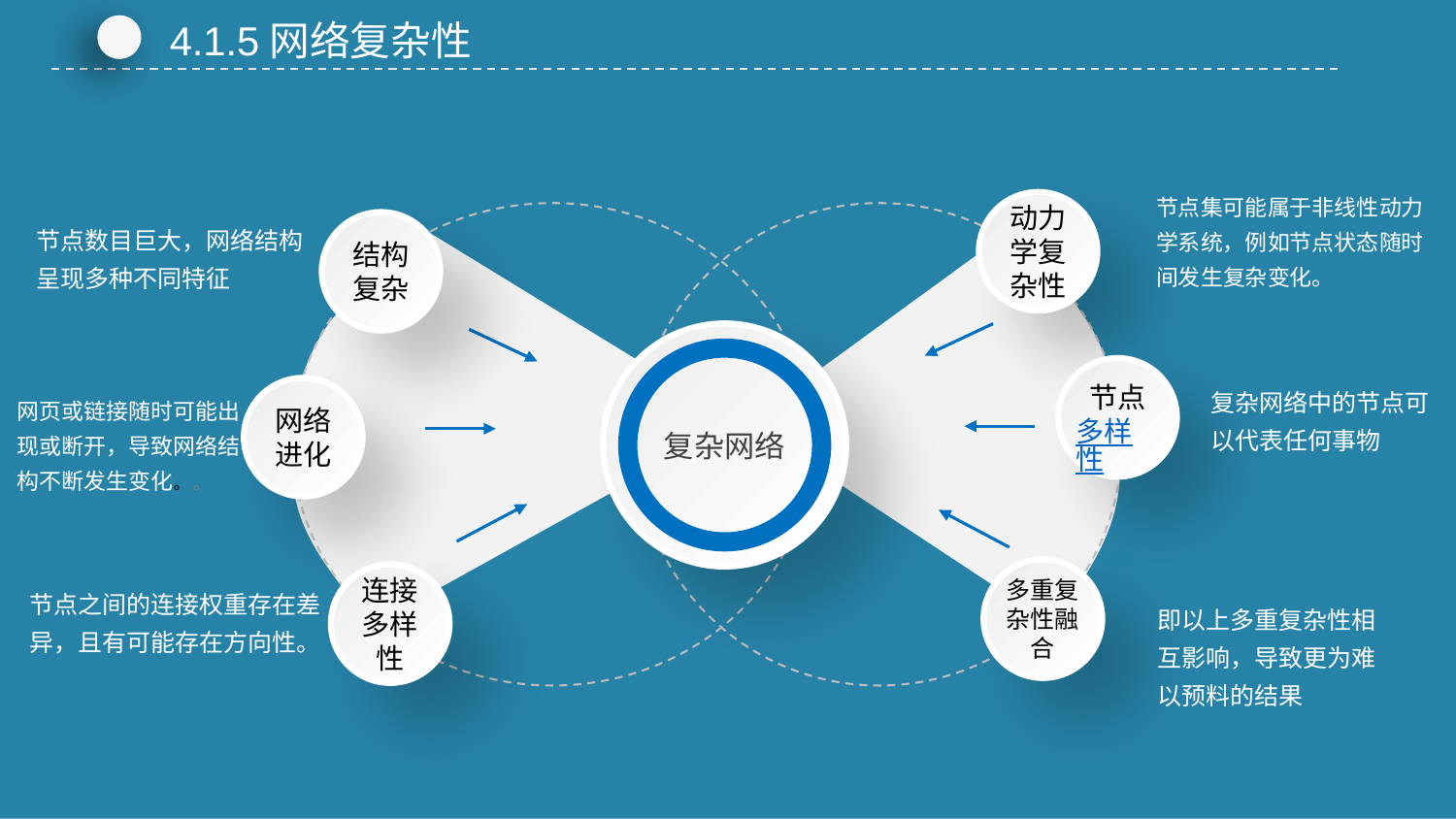

4.1.5网络复杂性

节点集可能属于非线性动力学系统，例如节点状态随时间发生复杂变化。
动力学复杂性

节点数目巨大，网络结构呈现多种不同特征
结构复杂

复杂网络

节点多样性
复杂网络中的节点可以代表任何事物
网络进化
网页或链接随时可能出现或断开，导致网络结构不断发生变化。 。
多重复杂性融合
连接多样性
节点之间的连接权重存在差异，且有可能存在方向性。
即以上多重复杂性相互影响，导致更为难以预料的结果